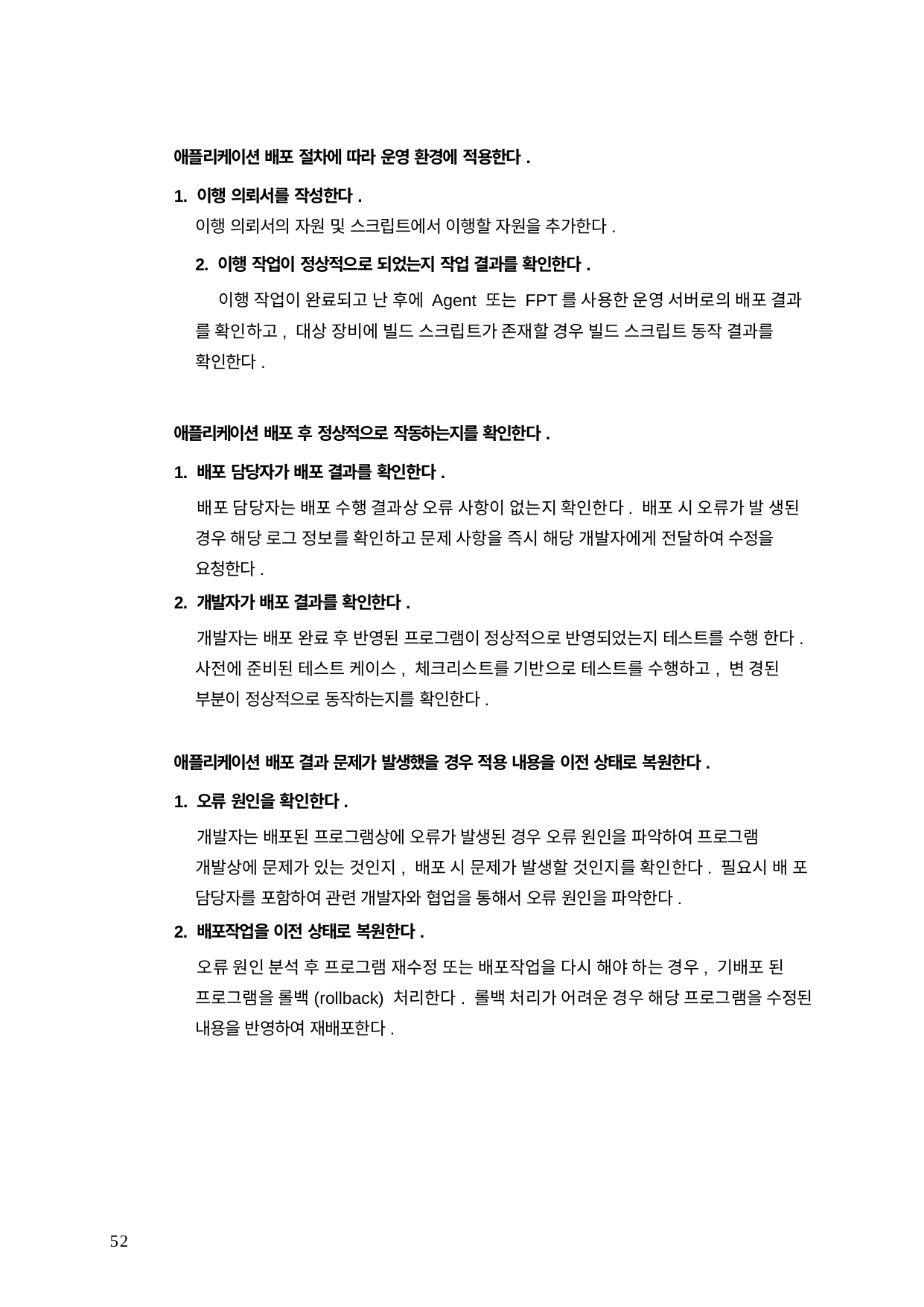

애플리케이션 배포 절차에 따라 운영 환경에 적용한다.

1. 이행 의뢰서를 작성한다.

이행 의뢰서의 자원 및 스크립트에서 이행할 자원을 추가한다.

2. 이행 작업이 정상적으로 되었는지 작업 결과를 확인한다.
이행 작업이 완료되고 난 후에 Agent 또는 FPT를 사용한 운영 서버로의 배포 결과 를 확인하고, 대상 장비에 빌드 스크립트가 존재할 경우 빌드 스크립트 동작 결과를 확인한다.

애플리케이션 배포 후 정상적으로 작동하는지를 확인한다.

1. 배포 담당자가 배포 결과를 확인한다.
배포 담당자는 배포 수행 결과상 오류 사항이 없는지 확인한다. 배포 시 오류가 발 생된 경우 해당 로그 정보를 확인하고 문제 사항을 즉시 해당 개발자에게 전달하여 수정을 요청한다.

2. 개발자가 배포 결과를 확인한다.
개발자는 배포 완료 후 반영된 프로그램이 정상적으로 반영되었는지 테스트를 수행 한다. 사전에 준비된 테스트 케이스, 체크리스트를 기반으로 테스트를 수행하고, 변 경된 부분이 정상적으로 동작하는지를 확인한다.

애플리케이션 배포 결과 문제가 발생했을 경우 적용 내용을 이전 상태로 복원한다.

1. 오류 원인을 확인한다.
개발자는 배포된 프로그램상에 오류가 발생된 경우 오류 원인을 파악하여 프로그램 개발상에 문제가 있는 것인지, 배포 시 문제가 발생할 것인지를 확인한다. 필요시 배 포 담당자를 포함하여 관련 개발자와 협업을 통해서 오류 원인을 파악한다.

2. 배포작업을 이전 상태로 복원한다.
오류 원인 분석 후 프로그램 재수정 또는 배포작업을 다시 해야 하는 경우, 기배포 된 프로그램을 롤백(rollback) 처리한다. 롤백 처리가 어려운 경우 해당 프로그램을 수정된 내용을 반영하여 재배포한다.
52